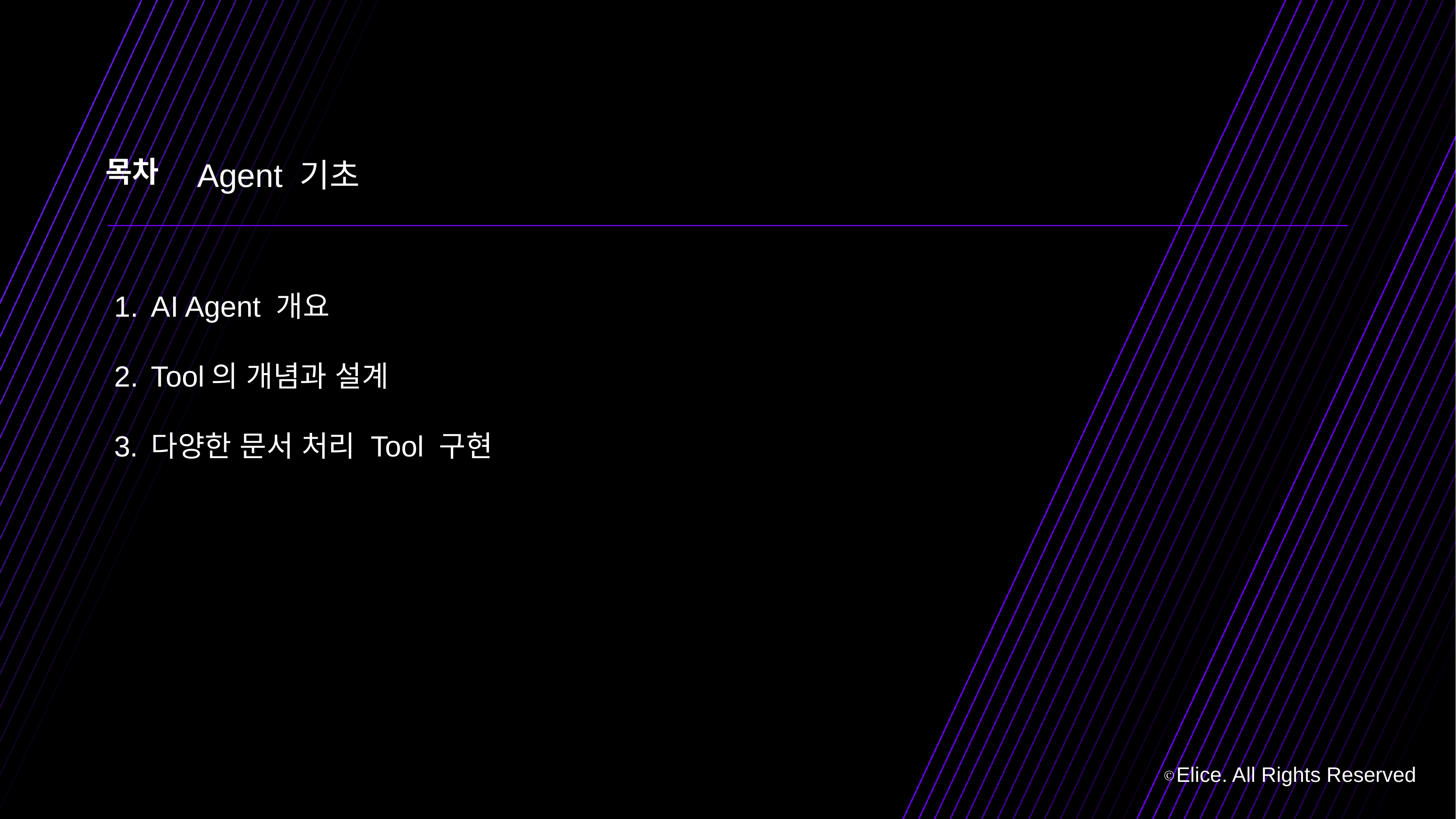

Agent 기초
AI Agent 개요
Tool의 개념과 설계
다양한 문서 처리 Tool 구현